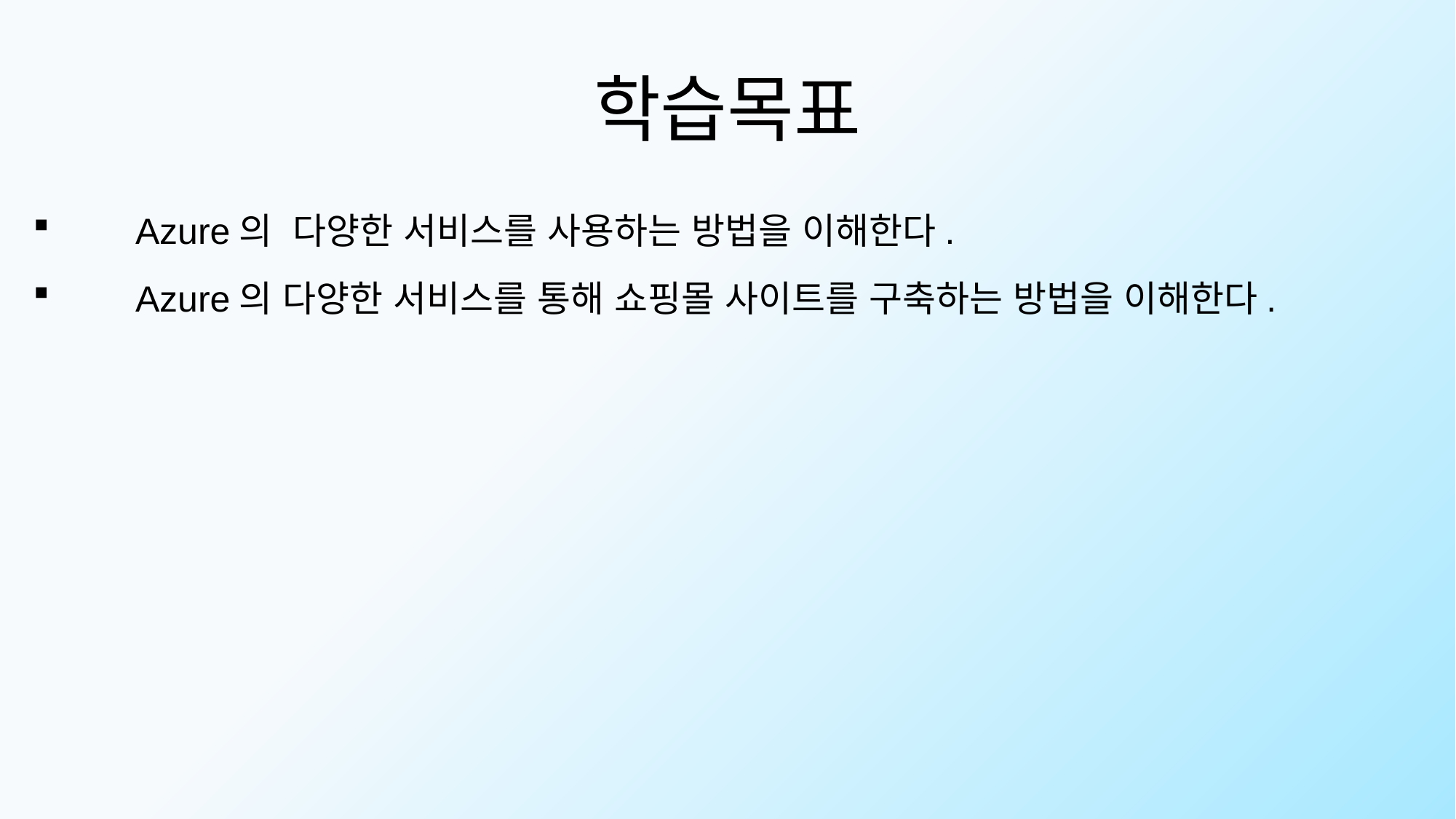

학습목표
Azure의  다양한 서비스를 사용하는 방법을 이해한다.
Azure의 다양한 서비스를 통해 쇼핑몰 사이트를 구축하는 방법을 이해한다.